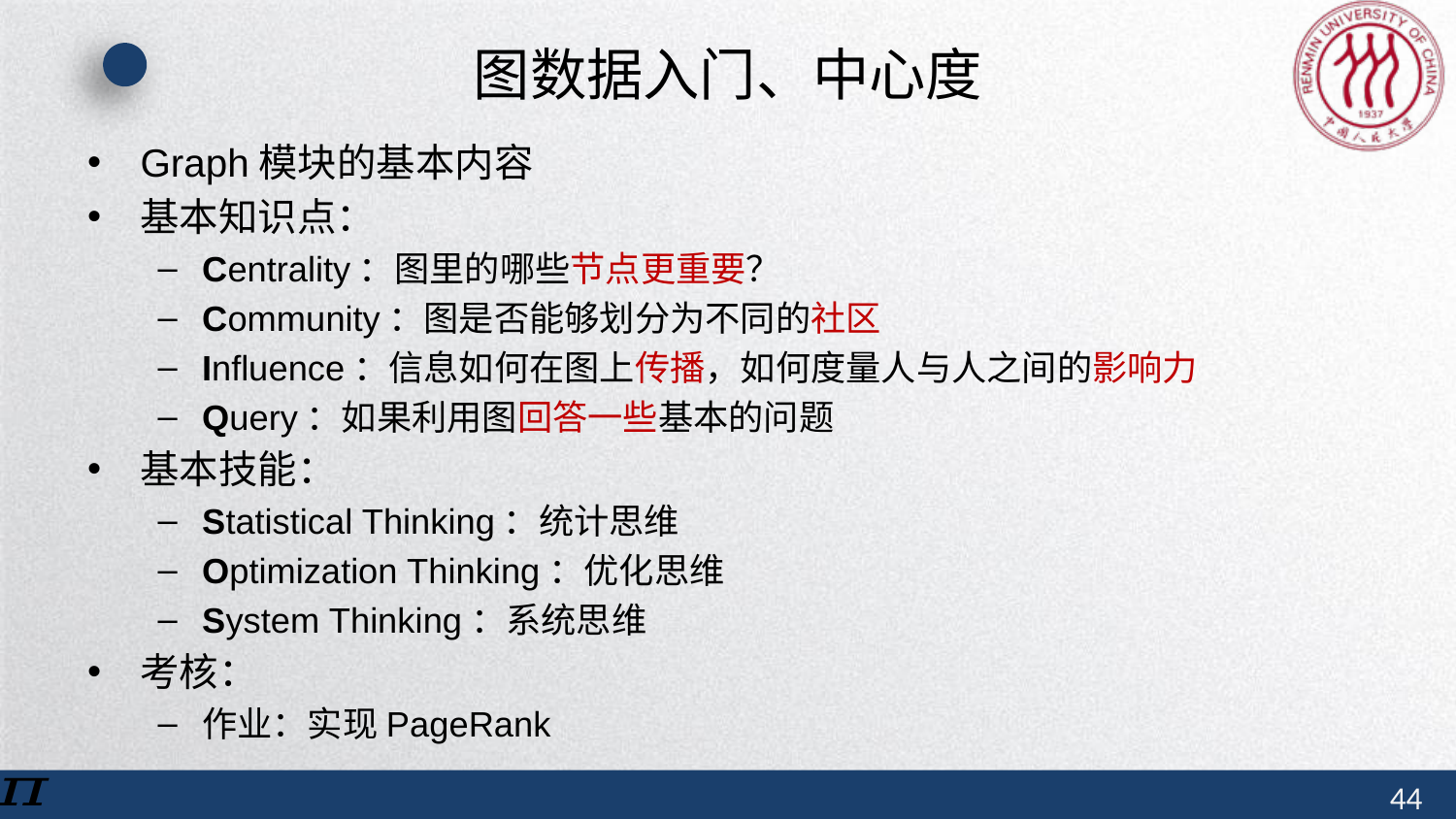

# 图数据入门、中心度
Graph模块的基本内容
基本知识点：
Centrality：图里的哪些节点更重要？
Community：图是否能够划分为不同的社区
Influence：信息如何在图上传播，如何度量人与人之间的影响力
Query：如果利用图回答一些基本的问题
基本技能：
Statistical Thinking：统计思维
Optimization Thinking：优化思维
System Thinking：系统思维
考核：
作业：实现PageRank